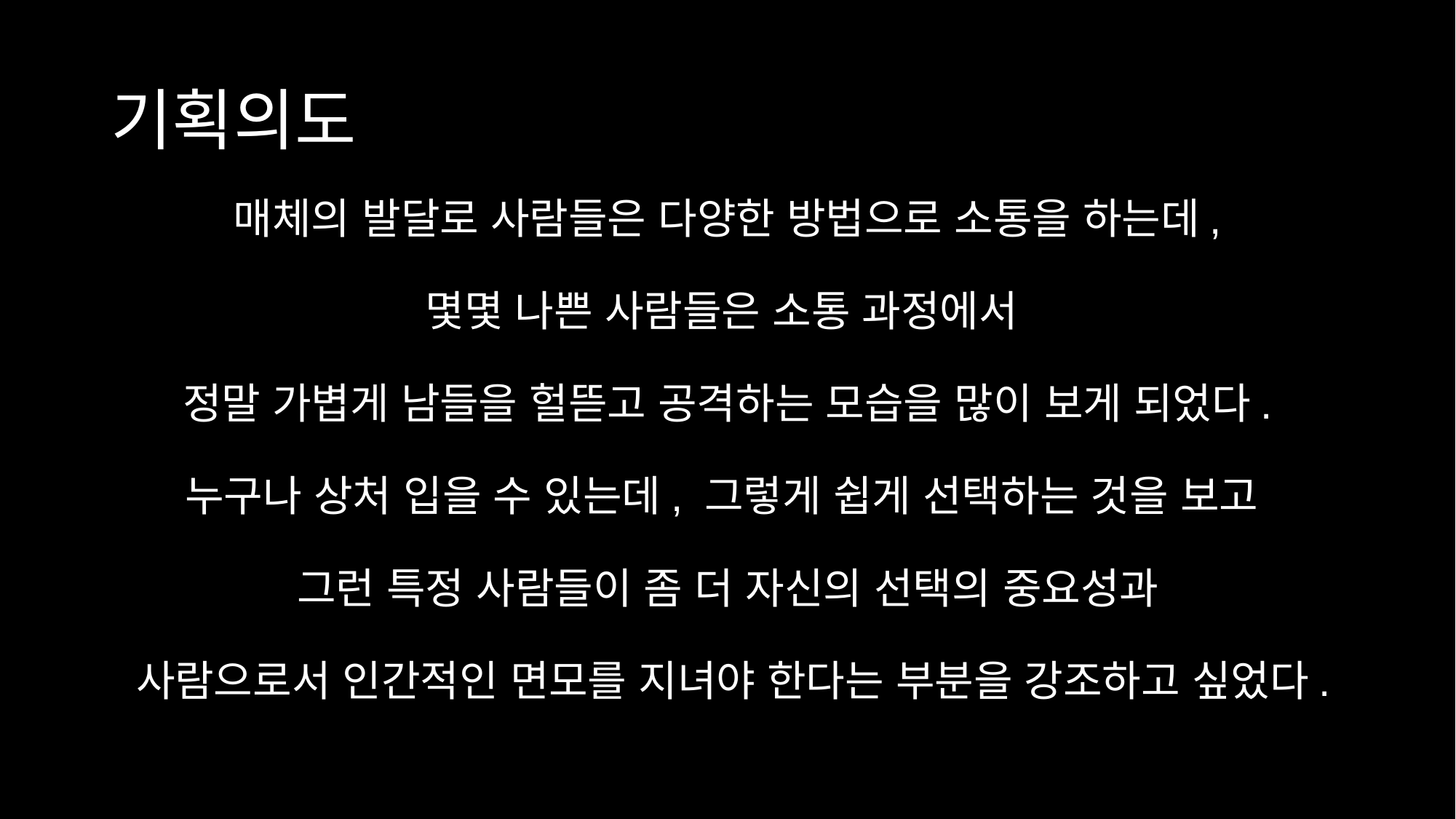

# 기획의도
매체의 발달로 사람들은 다양한 방법으로 소통을 하는데,

몇몇 나쁜 사람들은 소통 과정에서

정말 가볍게 남들을 헐뜯고 공격하는 모습을 많이 보게 되었다.

누구나 상처 입을 수 있는데, 그렇게 쉽게 선택하는 것을 보고

그런 특정 사람들이 좀 더 자신의 선택의 중요성과

사람으로서 인간적인 면모를 지녀야 한다는 부분을 강조하고 싶었다.